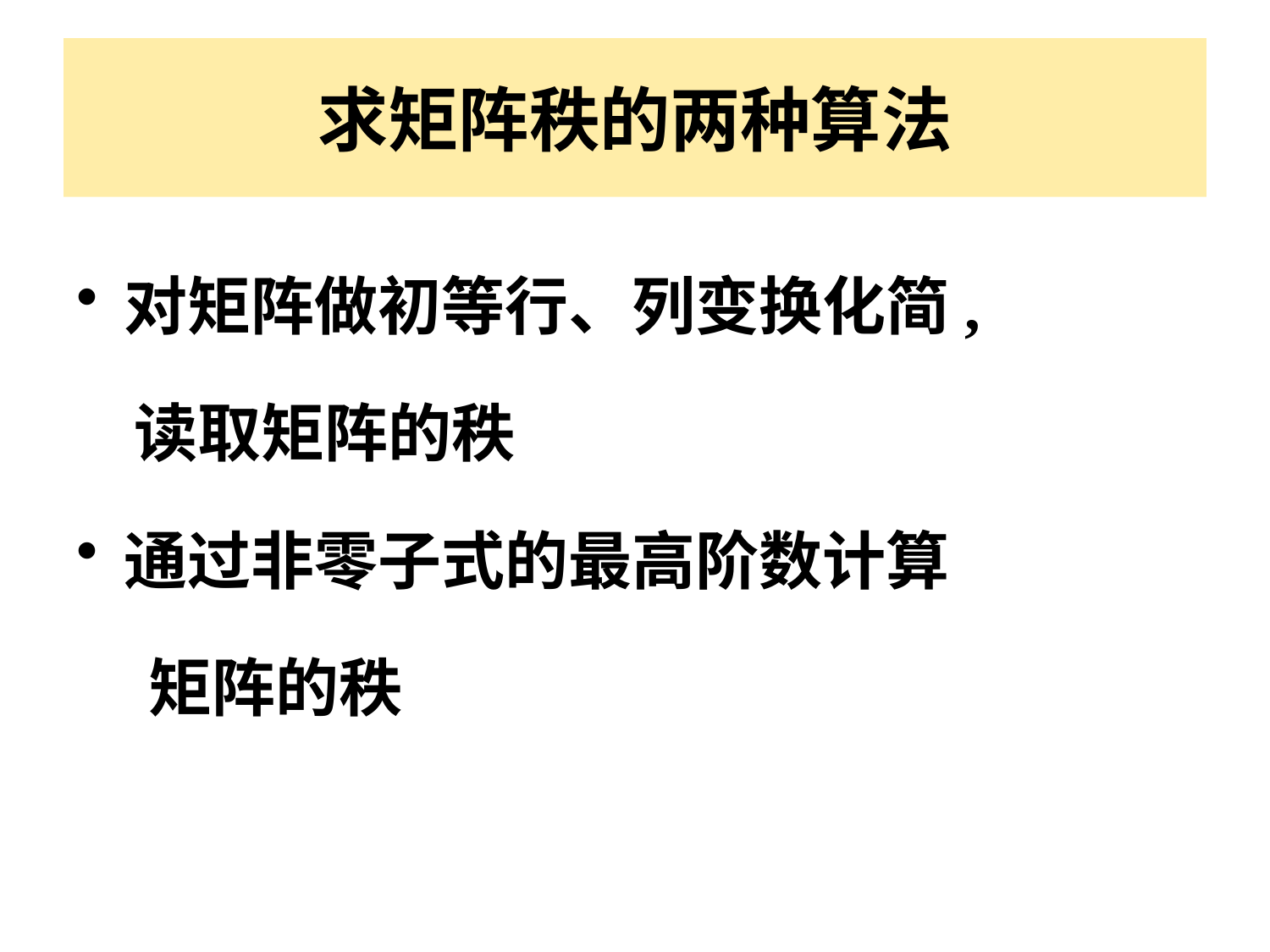

# 求矩阵秩的两种算法
对矩阵做初等行、列变换化简,
   读取矩阵的秩
通过非零子式的最高阶数计算
    矩阵的秩